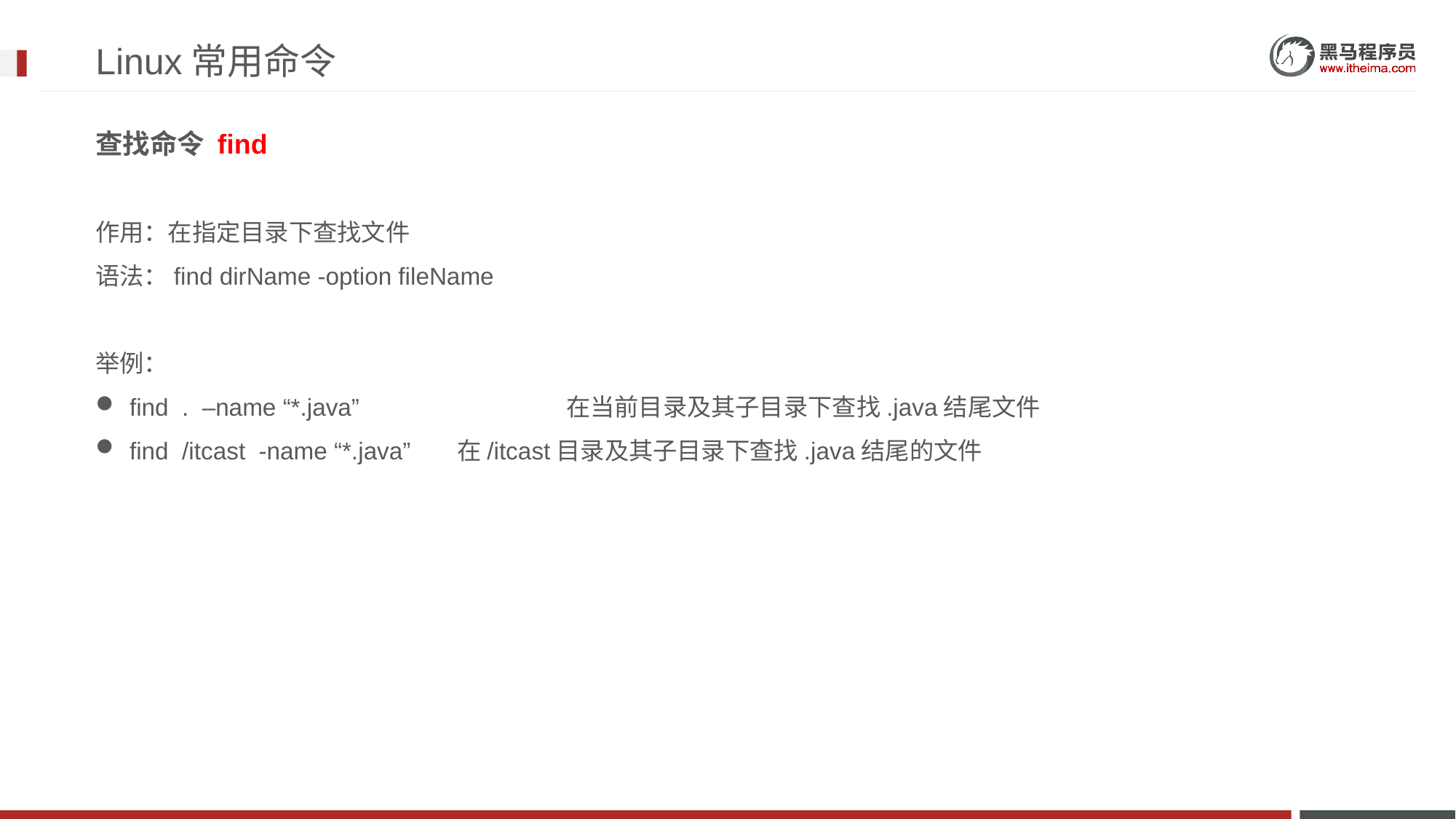

# Linux常用命令
查找命令 find
作用：在指定目录下查找文件
语法：find dirName -option fileName

举例：
find  .  –name “*.java”		在当前目录及其子目录下查找.java结尾文件
find  /itcast  -name “*.java”	在/itcast目录及其子目录下查找.java结尾的文件